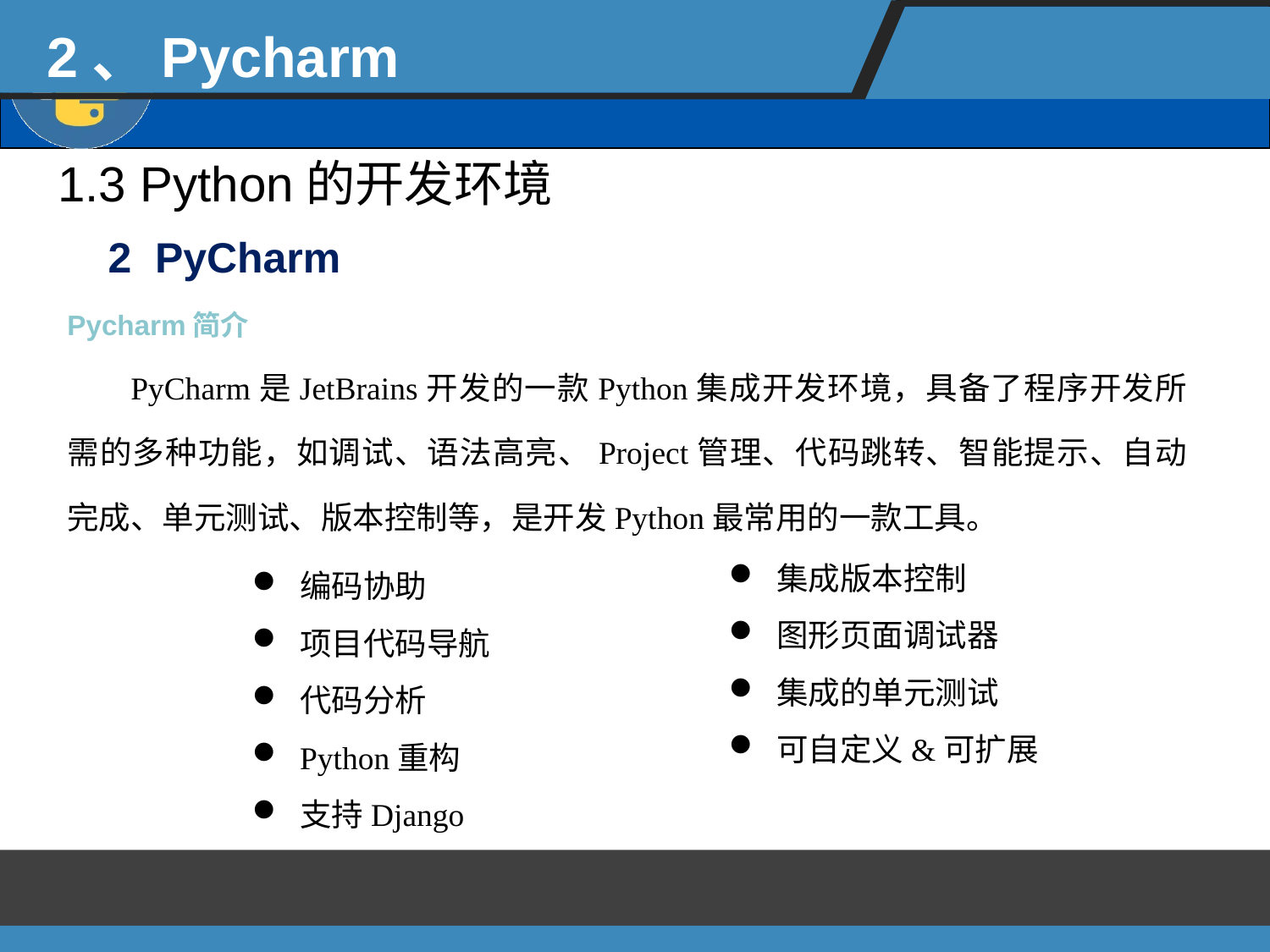

2、Pycharm
1.3 Python的开发环境
2  PyCharm
Pycharm简介
PyCharm是JetBrains开发的一款Python集成开发环境，具备了程序开发所需的多种功能，如调试、语法高亮、Project管理、代码跳转、智能提示、自动完成、单元测试、版本控制等，是开发Python最常用的一款工具。
集成版本控制
图形页面调试器
集成的单元测试
可自定义&可扩展
编码协助
项目代码导航
代码分析
Python重构
支持Django